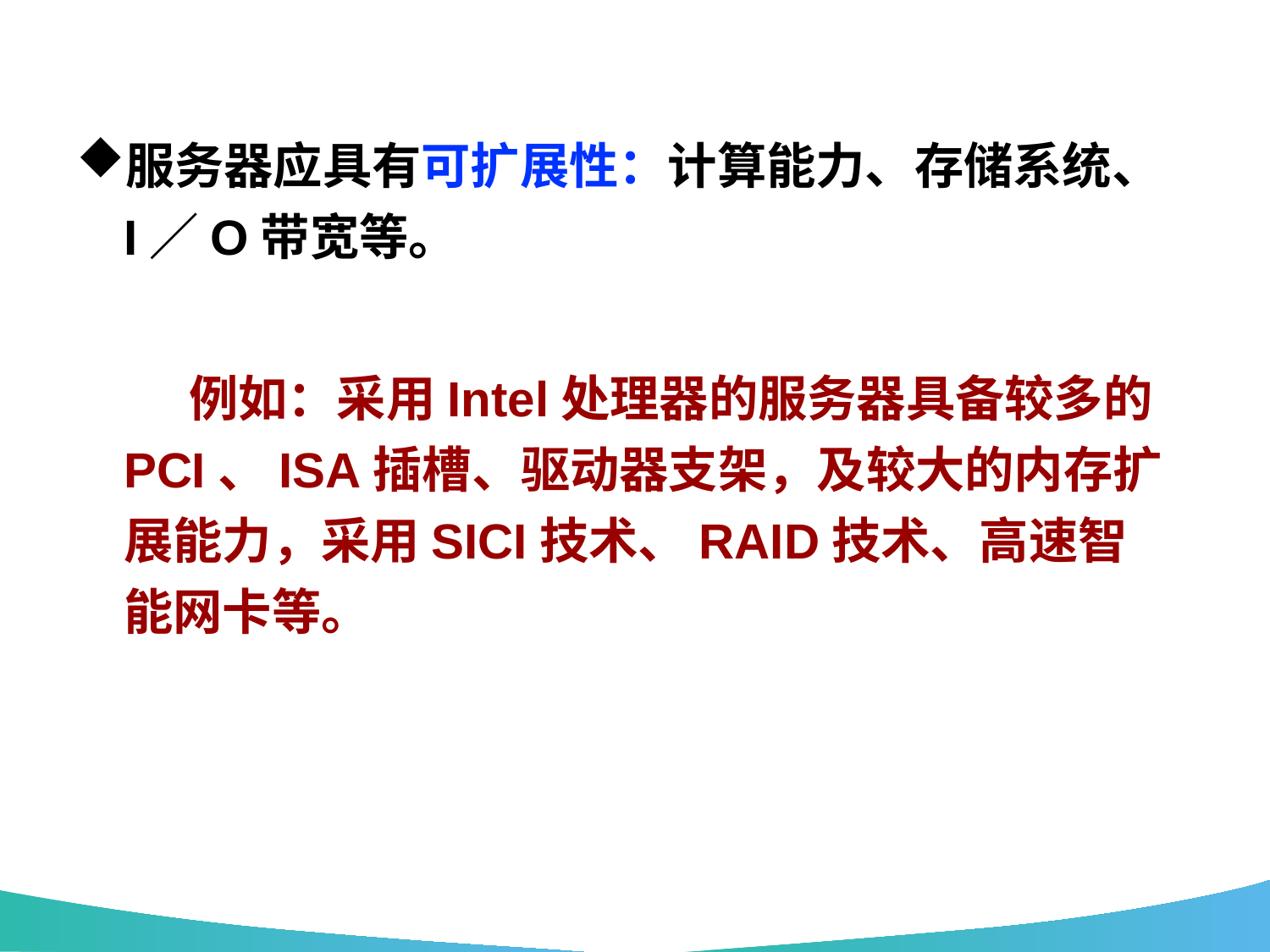

服务器应具有可扩展性：计算能力、存储系统、I／O带宽等。

         例如：采用Intel处理器的服务器具备较多的PCI、ISA插槽、驱动器支架，及较大的内存扩展能力，采用SICI技术、RAID技术、高速智能网卡等。